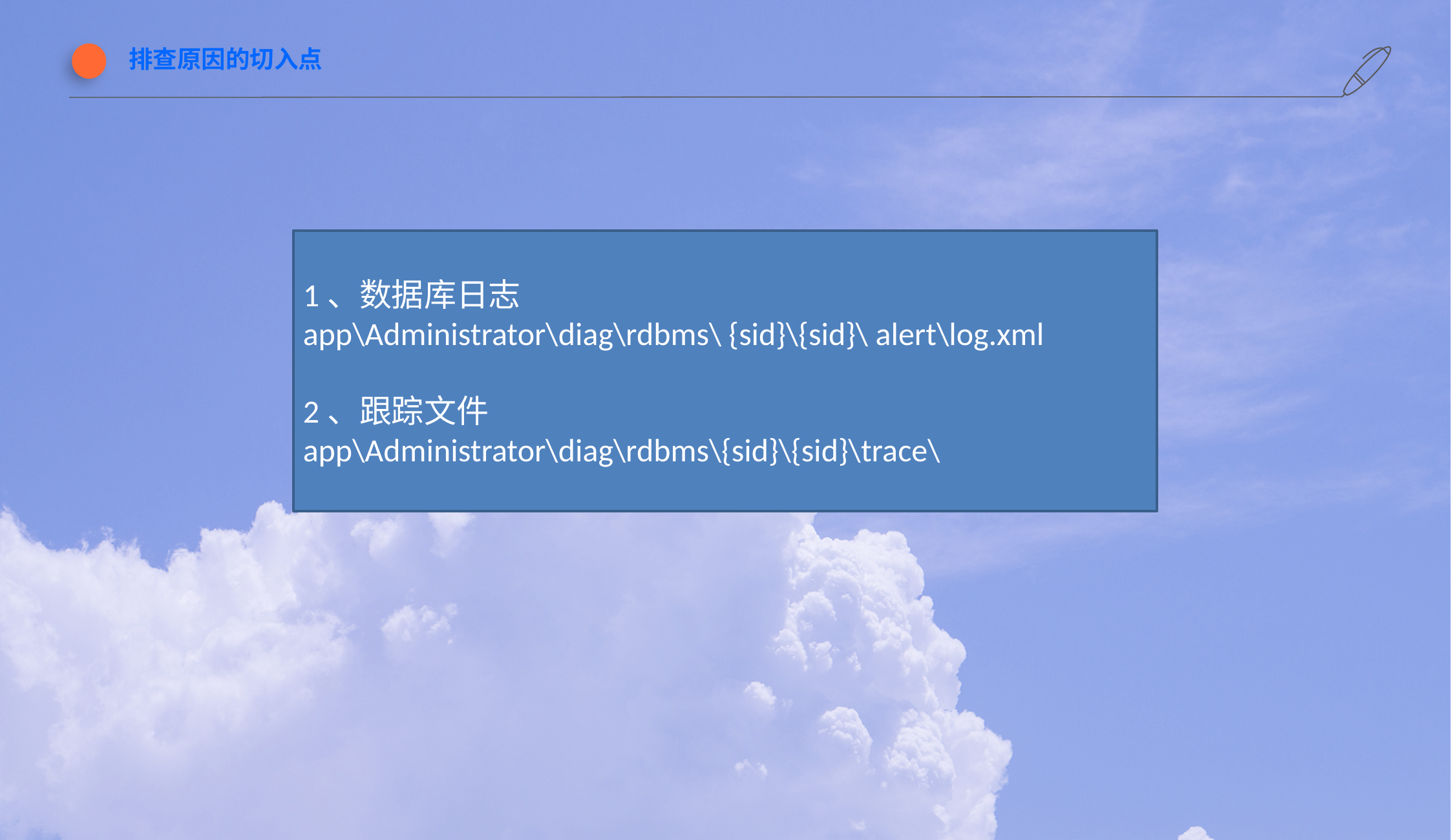

排查原因的切入点

1、数据库日志
app\Administrator\diag\rdbms\ {sid}\{sid}\ alert\log.xml

2、跟踪文件
app\Administrator\diag\rdbms\{sid}\{sid}\trace\